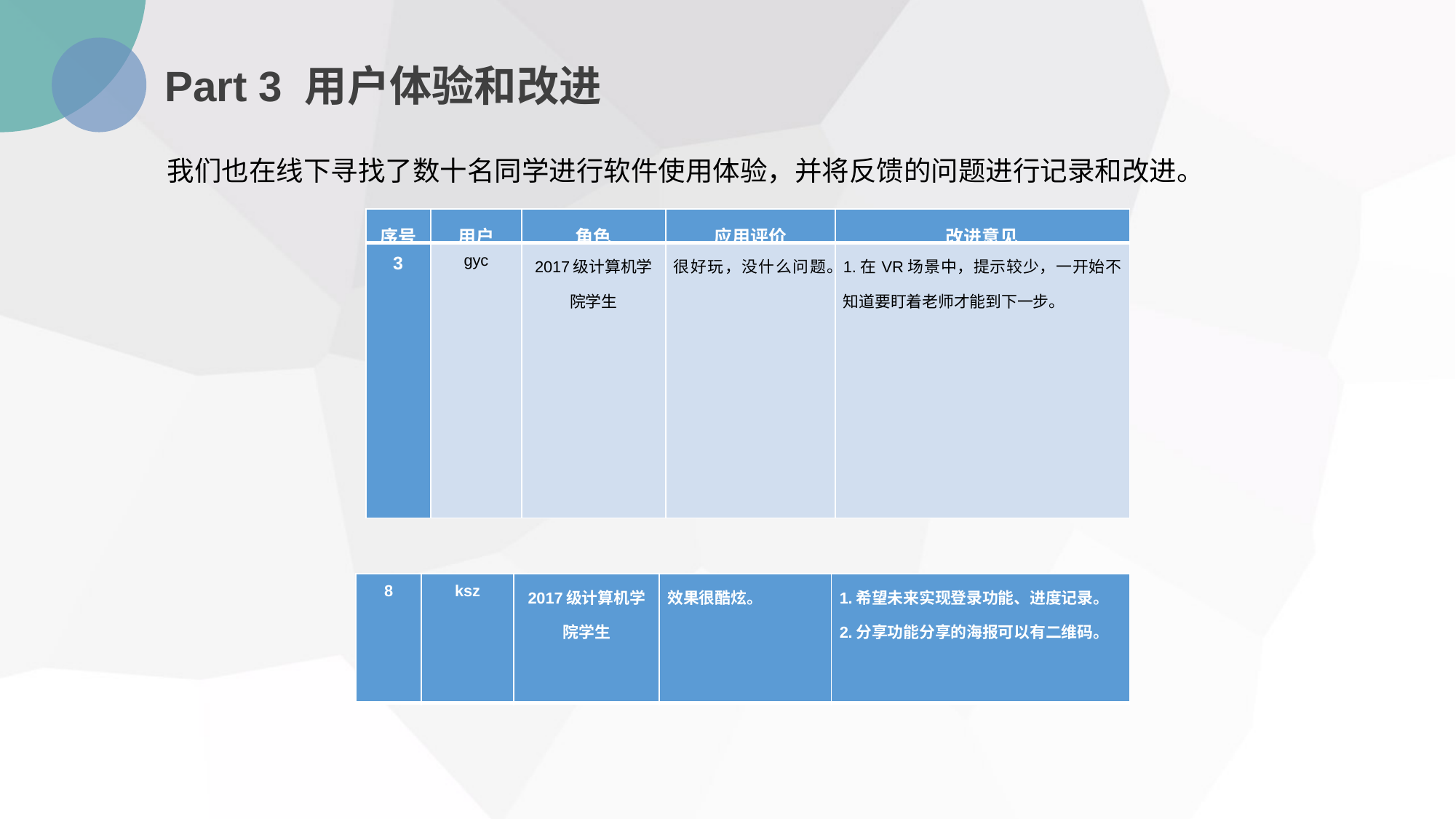

Part 3 用户体验和改进
我们也在线下寻找了数十名同学进行软件使用体验，并将反馈的问题进行记录和改进。
| 序号 | 用户 | 角色 | 应用评价 | 改进意见 |
| --- | --- | --- | --- | --- |
| 3 | gyc | 2017级计算机学院学生 | 很好玩，没什么问题。 | 1.在VR场景中，提示较少，一开始不知道要盯着老师才能到下一步。 |
| 8 | ksz | 2017级计算机学院学生 | 效果很酷炫。 | 1.希望未来实现登录功能、进度记录。 2.分享功能分享的海报可以有二维码。 |
| --- | --- | --- | --- | --- |